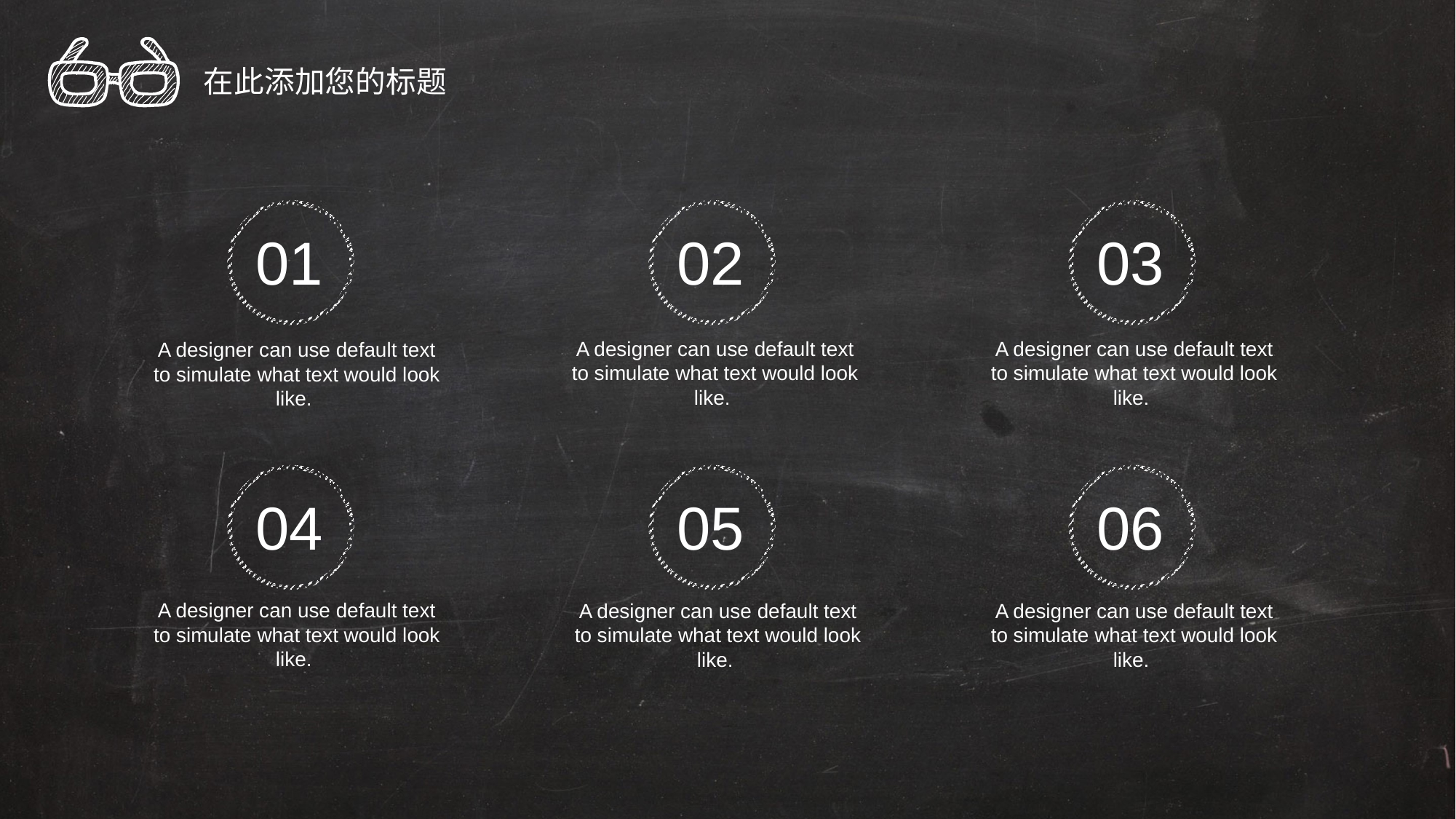

在此添加您的标题

01

02

03
A designer can use default text to simulate what text would look like.
A designer can use default text to simulate what text would look like.
A designer can use default text to simulate what text would look like.

04

05

06
A designer can use default text to simulate what text would look like.
A designer can use default text to simulate what text would look like.
A designer can use default text to simulate what text would look like.